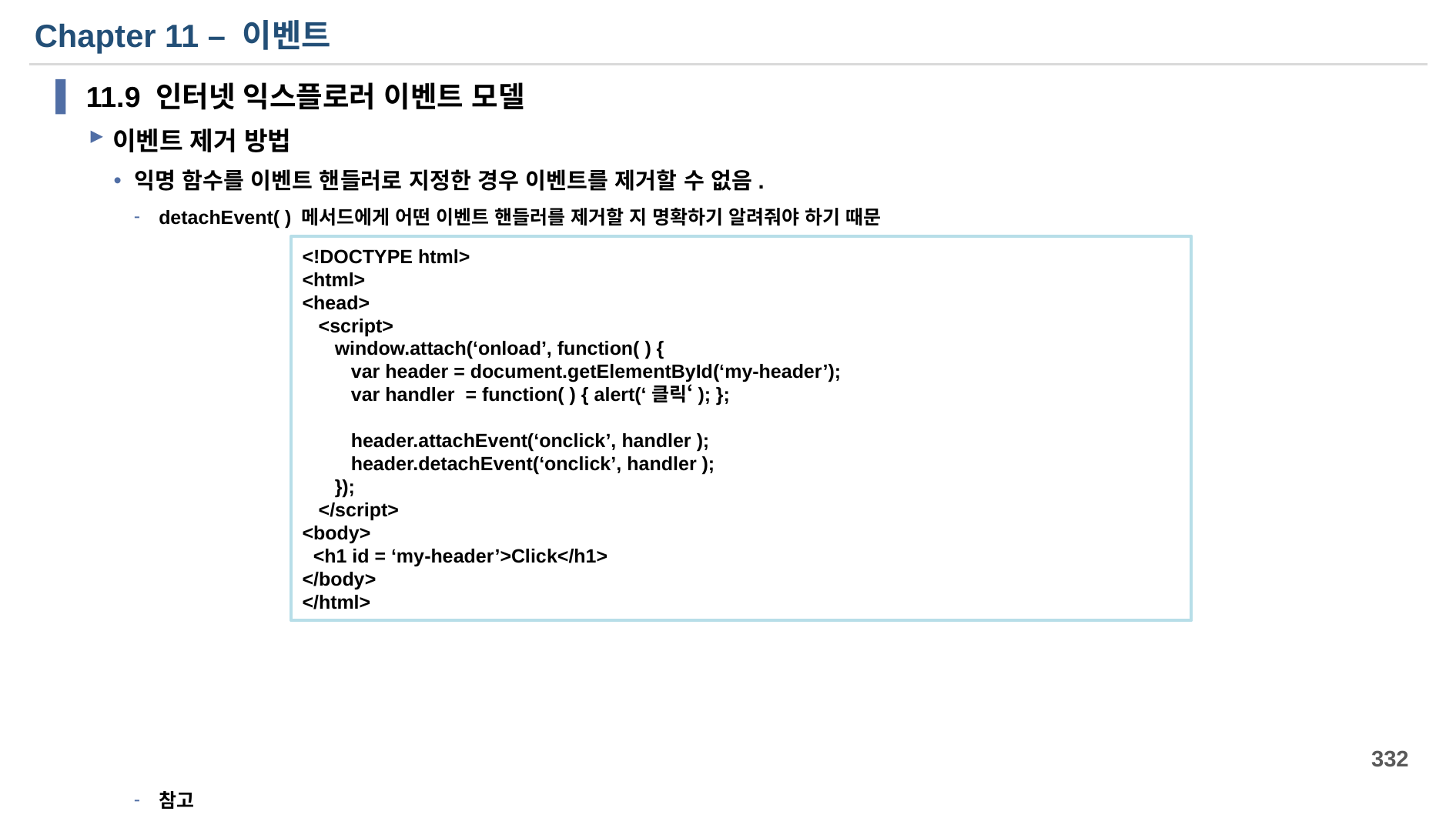

# Chapter 11 – 이벤트
11.9 인터넷 익스플로러 이벤트 모델
이벤트 제거 방법
익명 함수를 이벤트 핸들러로 지정한 경우 이벤트를 제거할 수 없음.
detachEvent( ) 메서드에게 어떤 이벤트 핸들러를 제거할 지 명확하기 알려줘야 하기 때문

참고
인터넷 익스플로러 이벤트 모델을 사용하는 경우 이벤트 핸들러(리스너)에서 this (키워드)는 이벤트를 발생한 객체를 의미 하지 않음
이 경우 이벤트 핸들러에서의 this 키워드는 window 객체를 의미 함

<!DOCTYPE html>
<html>
<head>
   <script>
      window.attach(‘onload’, function( ) {
         var header = document.getElementById(‘my-header’);
         var handler  = function( ) { alert(‘클릭‘); };

         header.attachEvent(‘onclick’, handler );
         header.detachEvent(‘onclick’, handler );
      });
   </script>
<body>
  <h1 id = ‘my-header’>Click</h1>
</body>
</html>
332